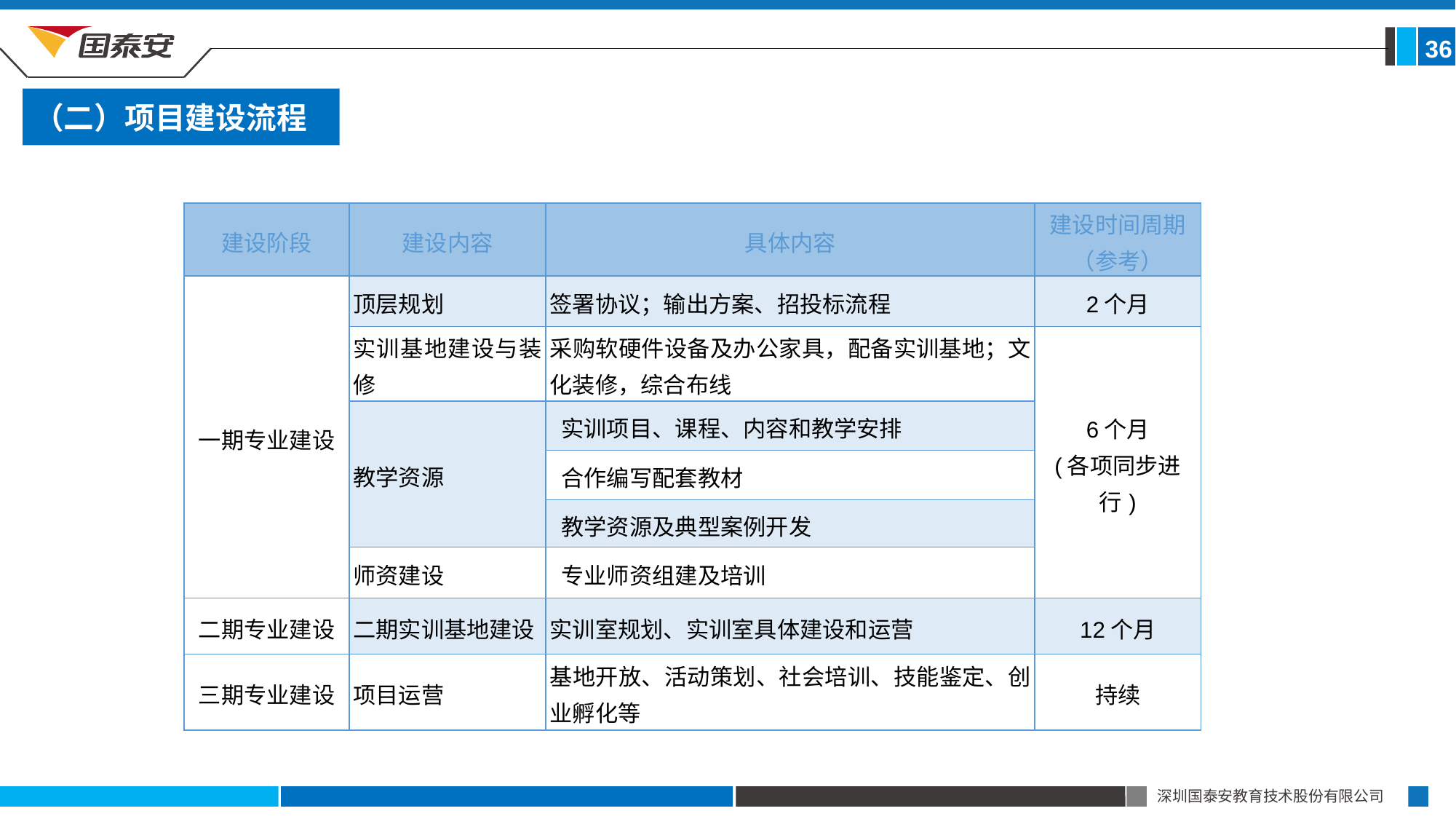

36
（二）项目建设流程
| 建设阶段 | 建设内容 | 具体内容 | 建设时间周期（参考） |
| --- | --- | --- | --- |
| 一期专业建设 | 顶层规划 | 签署协议；输出方案、招投标流程 | 2个月 |
|  | 实训基地建设与装修 | 采购软硬件设备及办公家具，配备实训基地；文化装修，综合布线 | 6个月 (各项同步进行) |
|  | 教学资源 | 实训项目、课程、内容和教学安排 |  |
|  |  | 合作编写配套教材 |  |
|  |  | 教学资源及典型案例开发 |  |
|  | 师资建设 | 专业师资组建及培训 |  |
| 二期专业建设 | 二期实训基地建设 | 实训室规划、实训室具体建设和运营 | 12个月 |
| 三期专业建设 | 项目运营 | 基地开放、活动策划、社会培训、技能鉴定、创业孵化等 | 持续 |